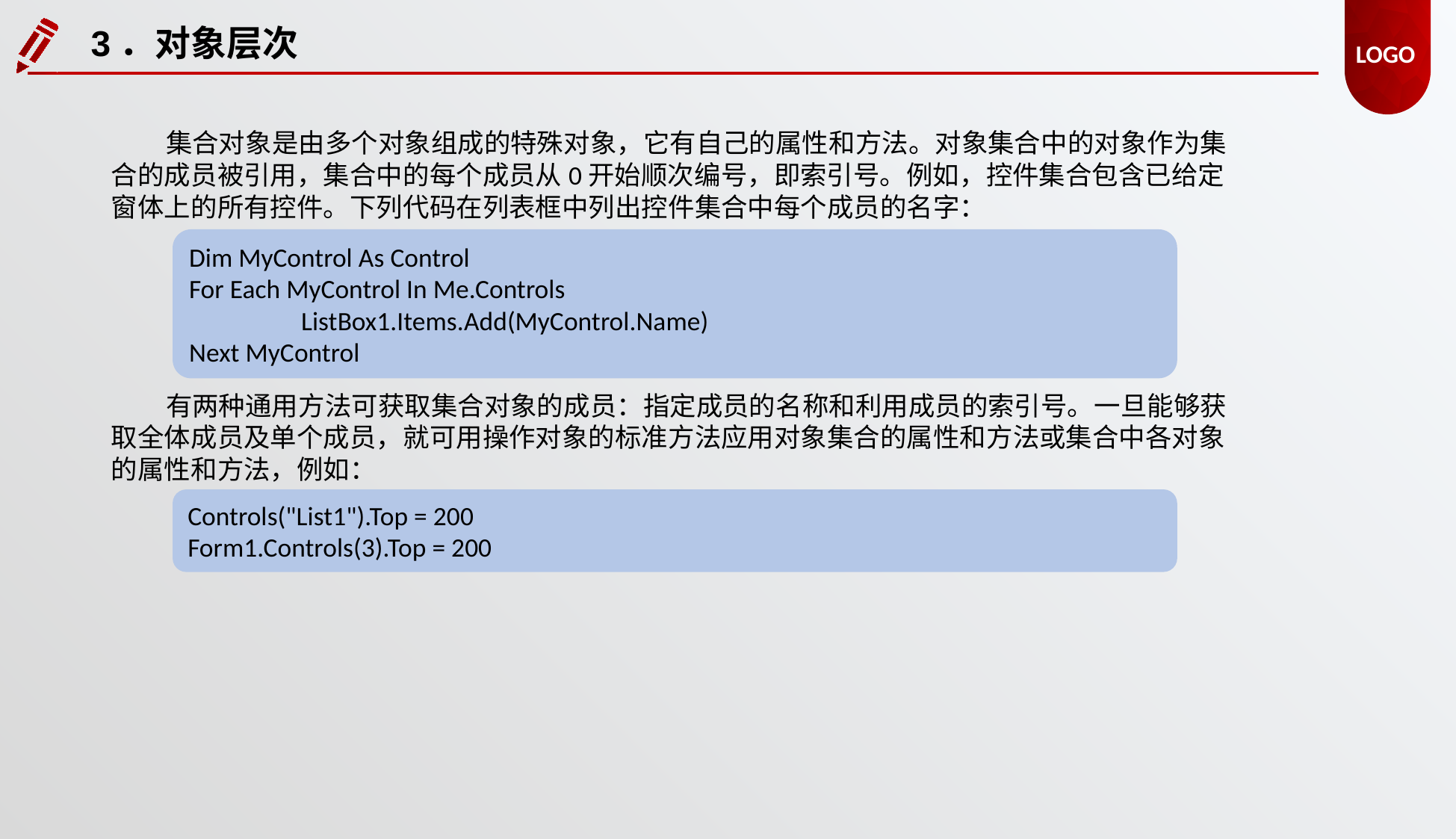

3．对象层次
集合对象是由多个对象组成的特殊对象，它有自己的属性和方法。对象集合中的对象作为集合的成员被引用，集合中的每个成员从0开始顺次编号，即索引号。例如，控件集合包含已给定窗体上的所有控件。下列代码在列表框中列出控件集合中每个成员的名字：
Dim MyControl As Control
For Each MyControl In Me.Controls
	ListBox1.Items.Add(MyControl.Name)
Next MyControl
有两种通用方法可获取集合对象的成员：指定成员的名称和利用成员的索引号。一旦能够获取全体成员及单个成员，就可用操作对象的标准方法应用对象集合的属性和方法或集合中各对象的属性和方法，例如：
Controls("List1").Top = 200
Form1.Controls(3).Top = 200